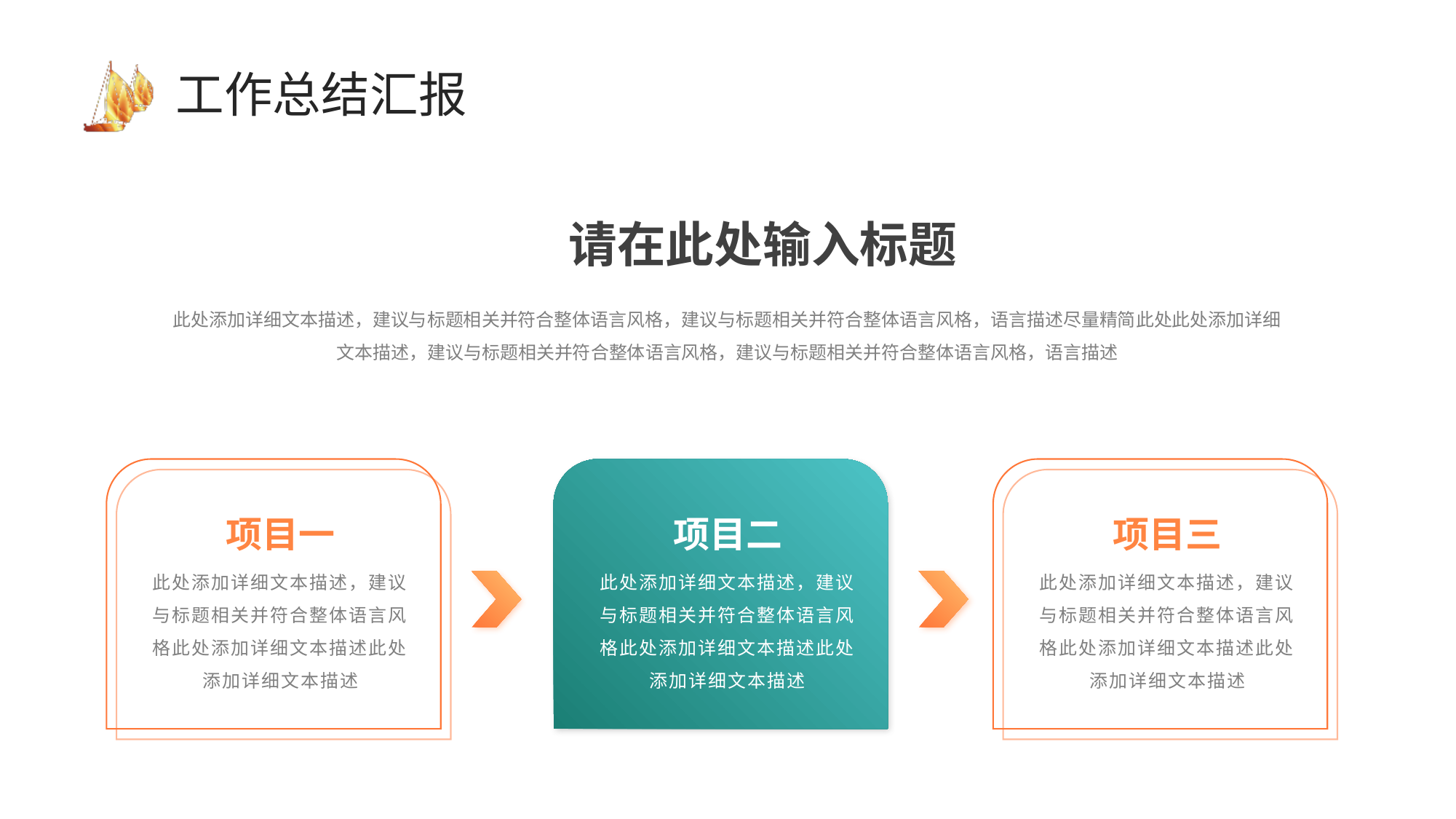

# 工作总结汇报
请在此处输入标题
此处添加详细文本描述，建议与标题相关并符合整体语言风格，建议与标题相关并符合整体语言风格，语言描述尽量精简此处此处添加详细文本描述，建议与标题相关并符合整体语言风格，建议与标题相关并符合整体语言风格，语言描述

项目一
此处添加详细文本描述，建议与标题相关并符合整体语言风格此处添加详细文本描述此处添加详细文本描述

项目二
此处添加详细文本描述，建议与标题相关并符合整体语言风格此处添加详细文本描述此处添加详细文本描述

项目三
此处添加详细文本描述，建议与标题相关并符合整体语言风格此处添加详细文本描述此处添加详细文本描述